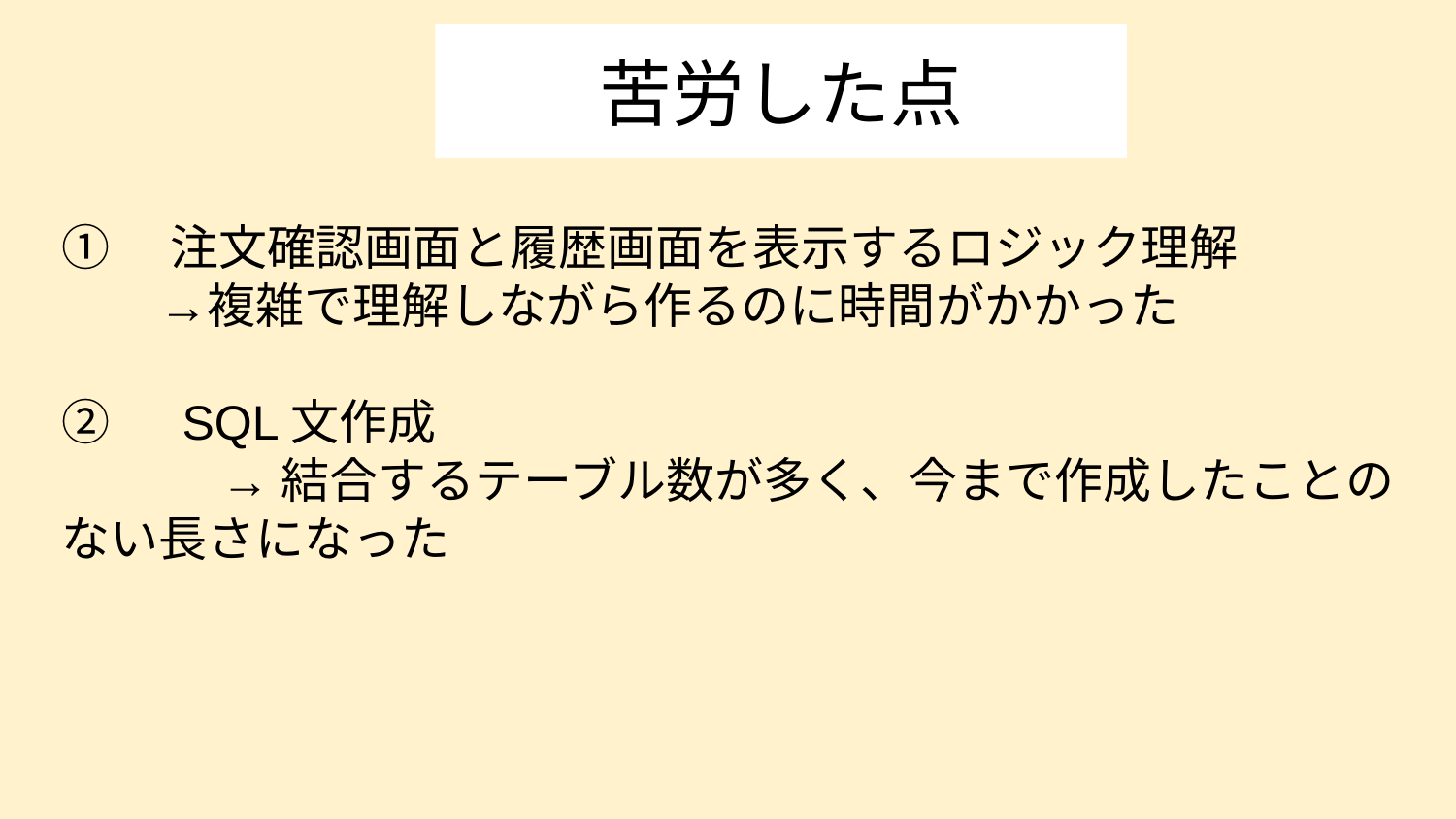

# 苦労した点

①　注文確認画面と履歴画面を表示するロジック理解
　　→複雑で理解しながら作るのに時間がかかった

②　SQL文作成
	 →結合するテーブル数が多く、今まで作成したことのない長さになった